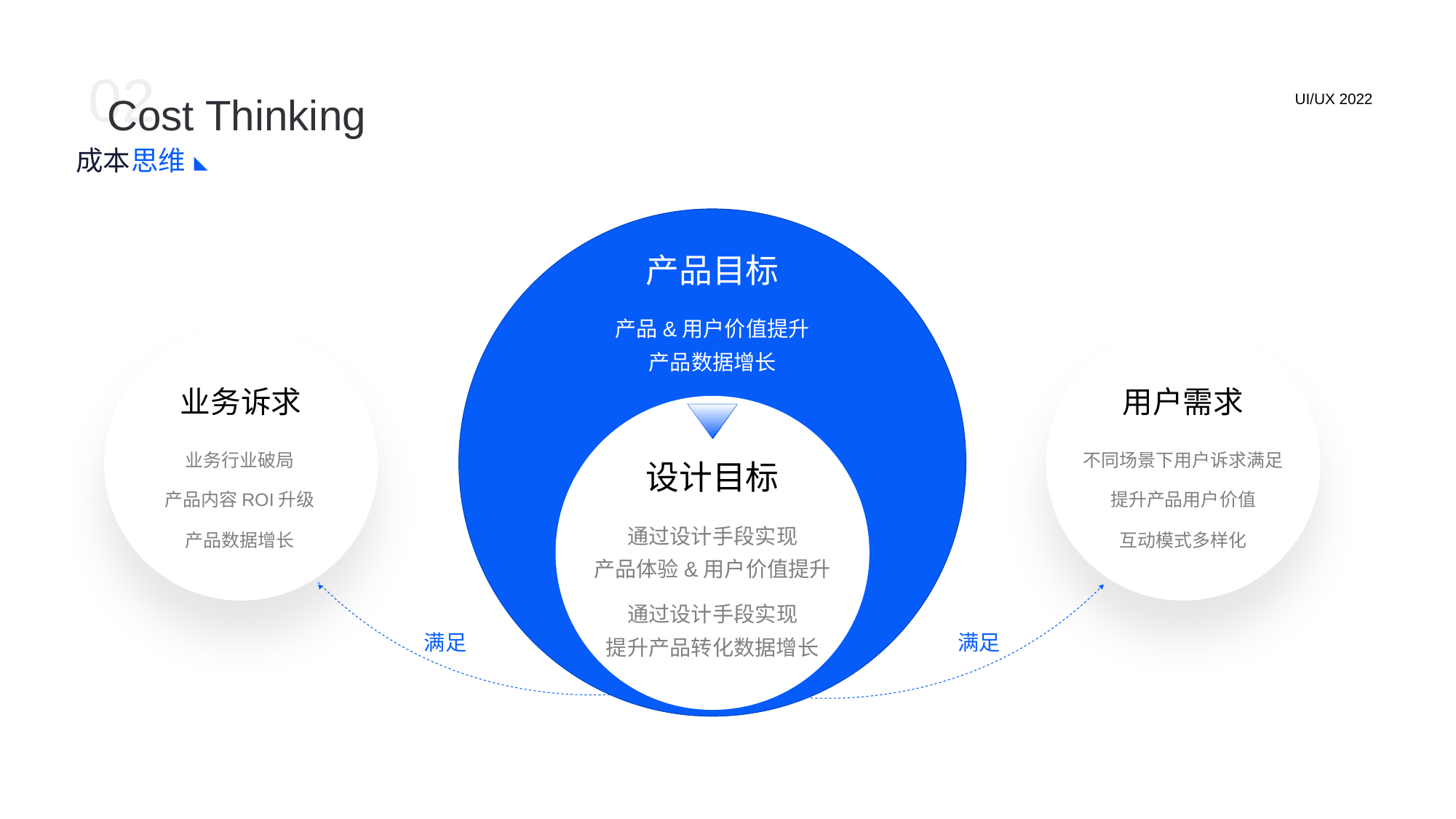

02
Cost Thinking
UI/UX 2022
成本
思维

产品目标
产品&用户价值提升
产品数据增长

业务诉求
用户需求

业务行业破局
不同场景下用户诉求满足
设计目标
产品内容ROI升级
提升产品用户价值
通过设计手段实现
产品体验&用户价值提升
产品数据增长
互动模式多样化

通过设计手段实现
提升产品转化数据增长
满足
满足